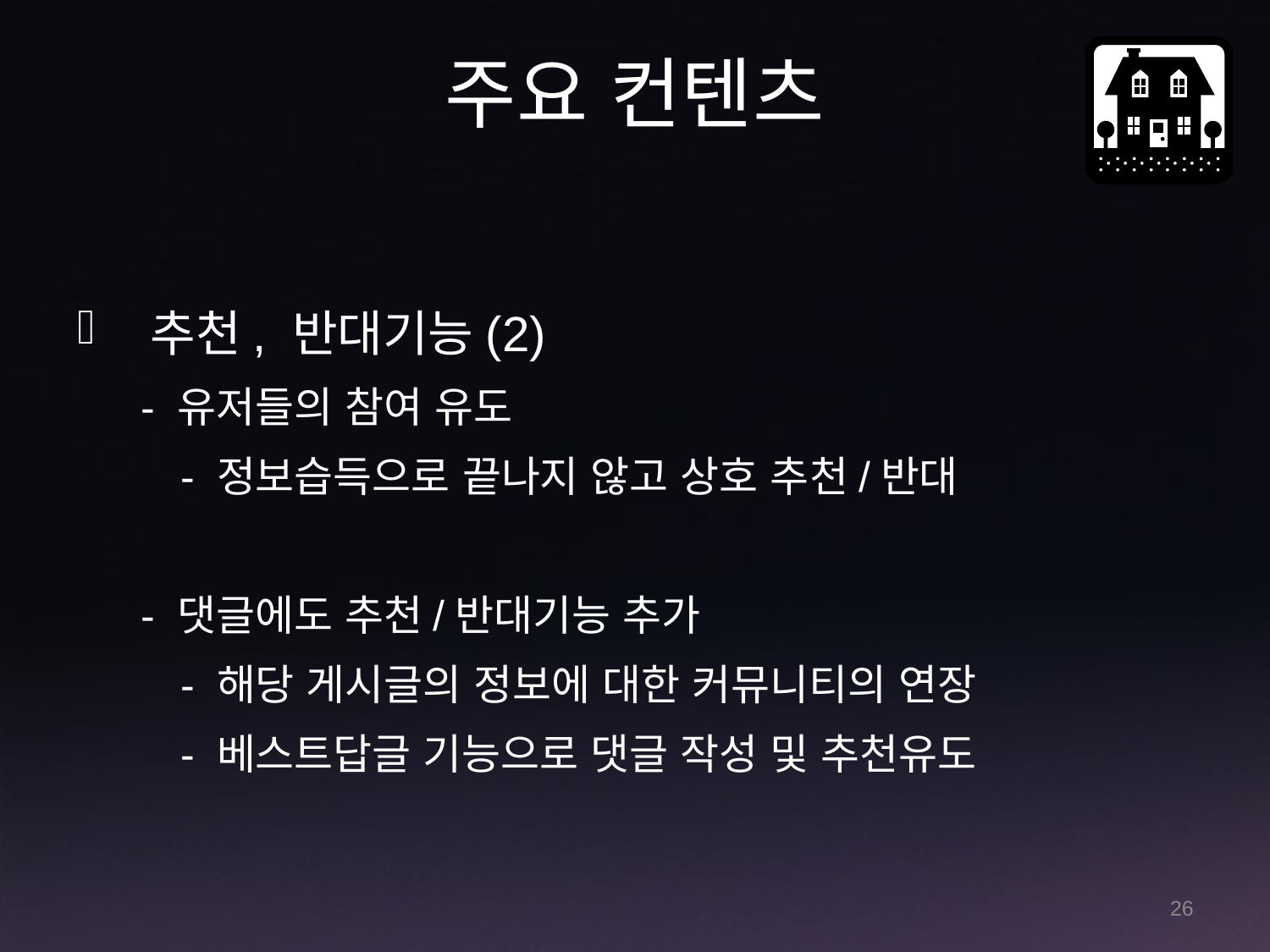

# 주요 컨텐츠
 추천, 반대기능(2)
- 유저들의 참여 유도
	- 정보습득으로 끝나지 않고 상호 추천/반대

- 댓글에도 추천/반대기능 추가
	- 해당 게시글의 정보에 대한 커뮤니티의 연장
	- 베스트답글 기능으로 댓글 작성 및 추천유도
26